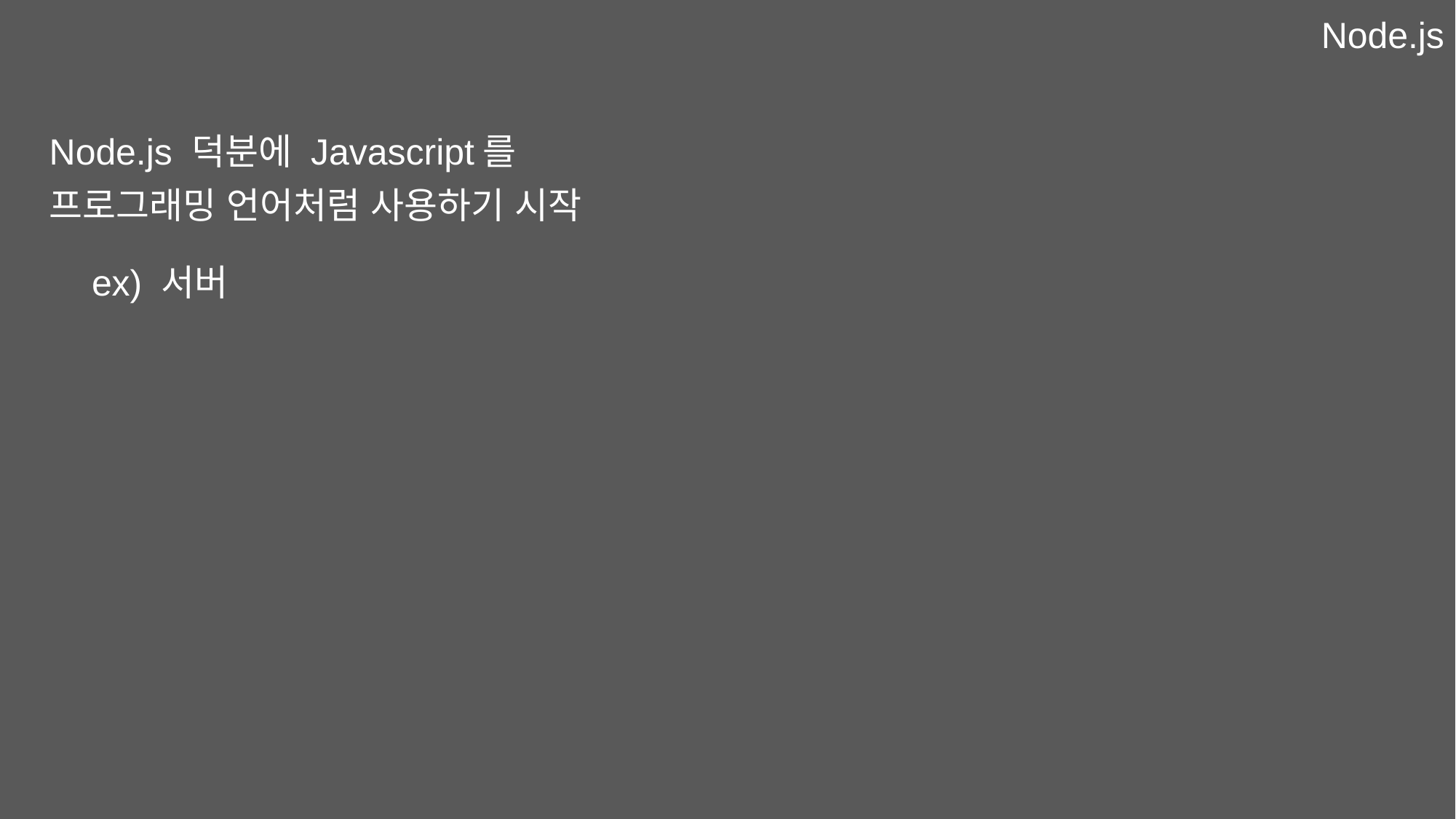

Node.js
Node.js 덕분에 Javascript를
프로그래밍 언어처럼 사용하기 시작
ex) 서버